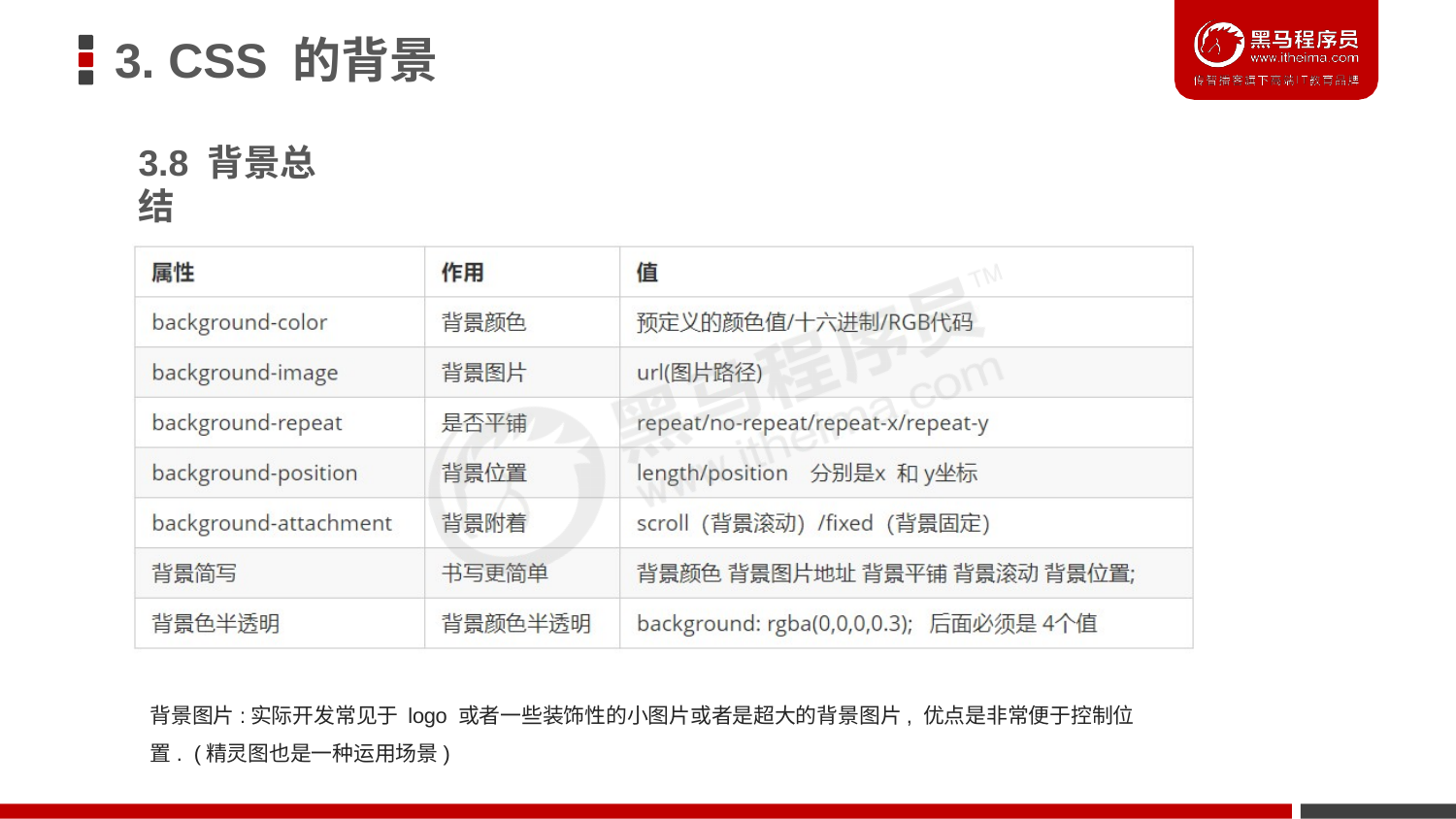

# 3. CSS 的背景
3.8 背景总结

背景图片:实际开发常见于 logo 或者一些装饰性的小图片或者是超大的背景图片, 优点是非常便于控制位置.  (精灵图也是一种运用场景)